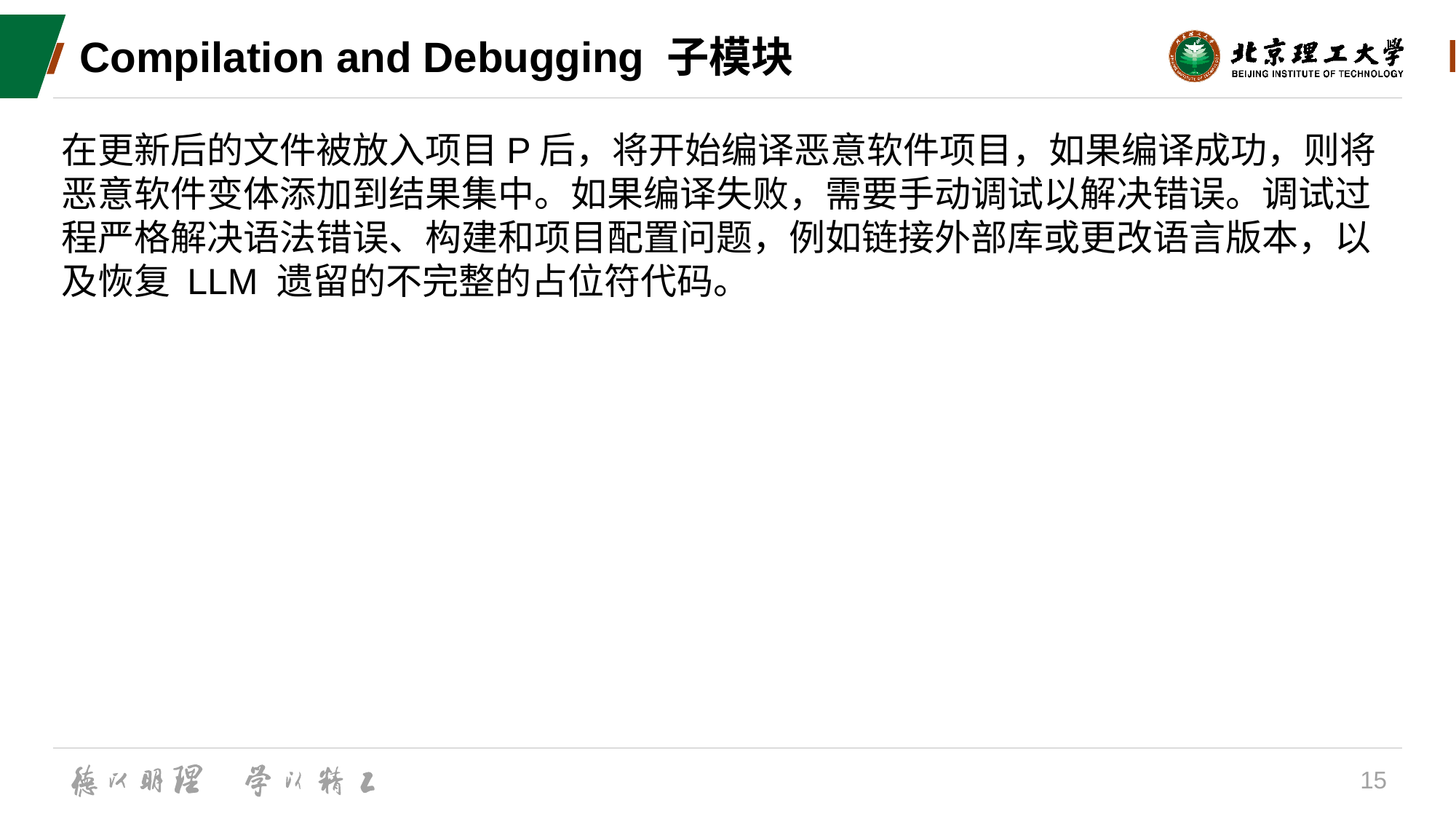

# Compilation and Debugging 子模块
在更新后的文件被放入项目P后，将开始编译恶意软件项目，如果编译成功，则将恶意软件变体添加到结果集中。如果编译失败，需要手动调试以解决错误。调试过程严格解决语法错误、构建和项目配置问题，例如链接外部库或更改语言版本，以及恢复 LLM 遗留的不完整的占位符代码。